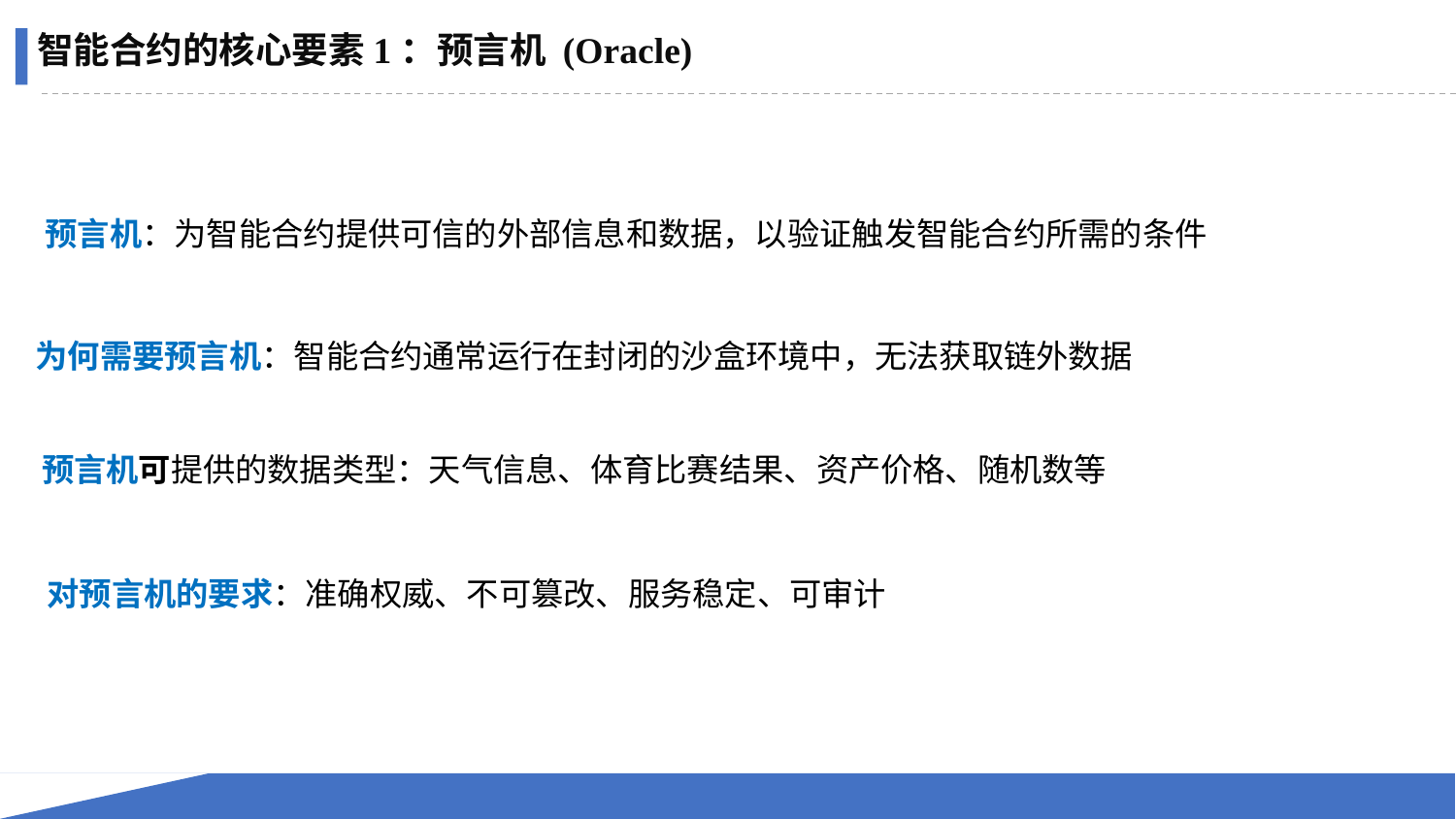

智能合约的核心要素1：预言机 (Oracle)

预言机：为智能合约提供可信的外部信息和数据，以验证触发智能合约所需的条件
为何需要预言机：智能合约通常运行在封闭的沙盒环境中，无法获取链外数据
预言机可提供的数据类型：天气信息、体育比赛结果、资产价格、随机数等
对预言机的要求：准确权威、不可篡改、服务稳定、可审计